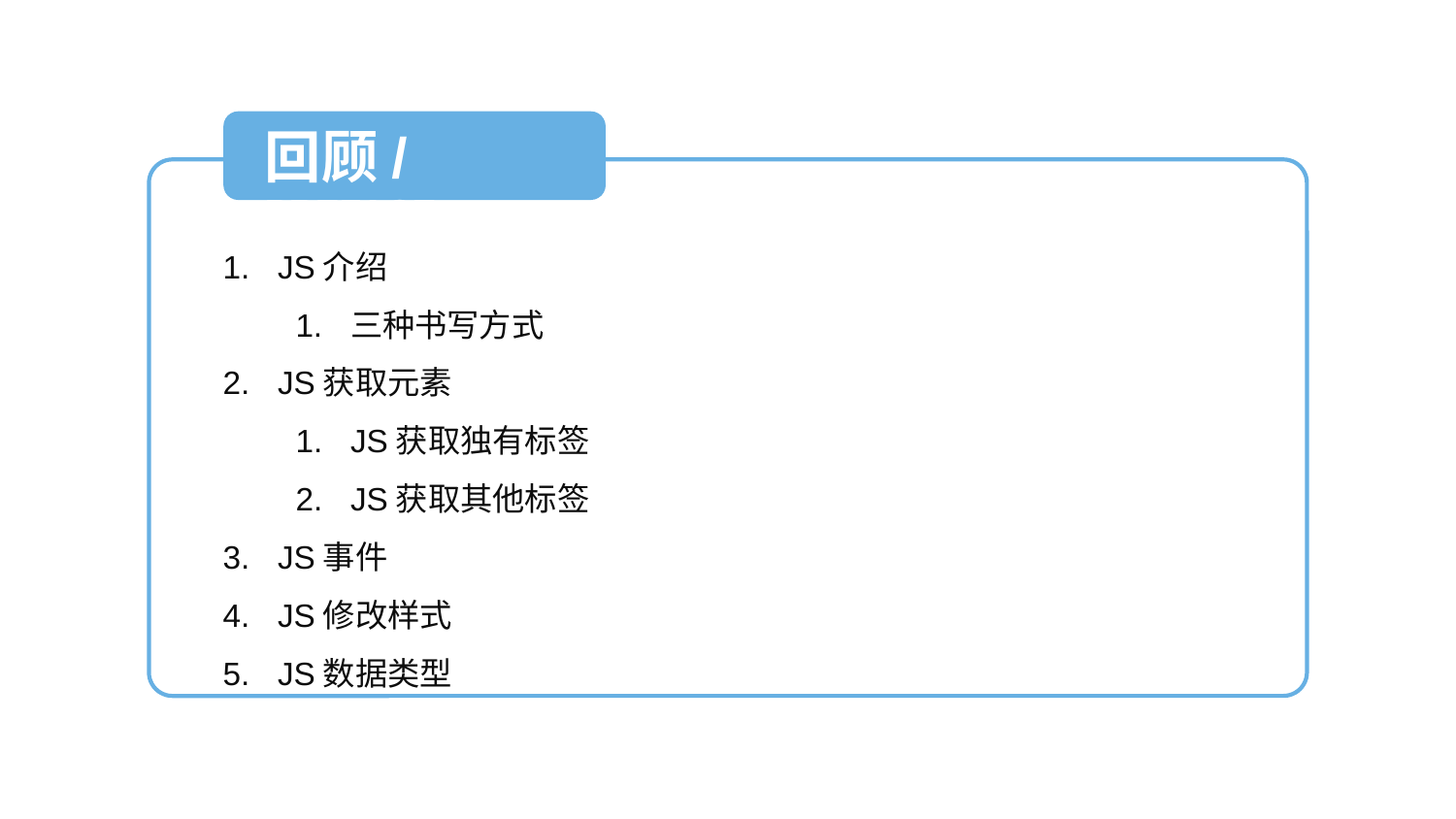

回顾/PREFACE

JS介绍
三种书写方式
JS获取元素
JS获取独有标签
JS获取其他标签
JS事件
JS修改样式
JS数据类型